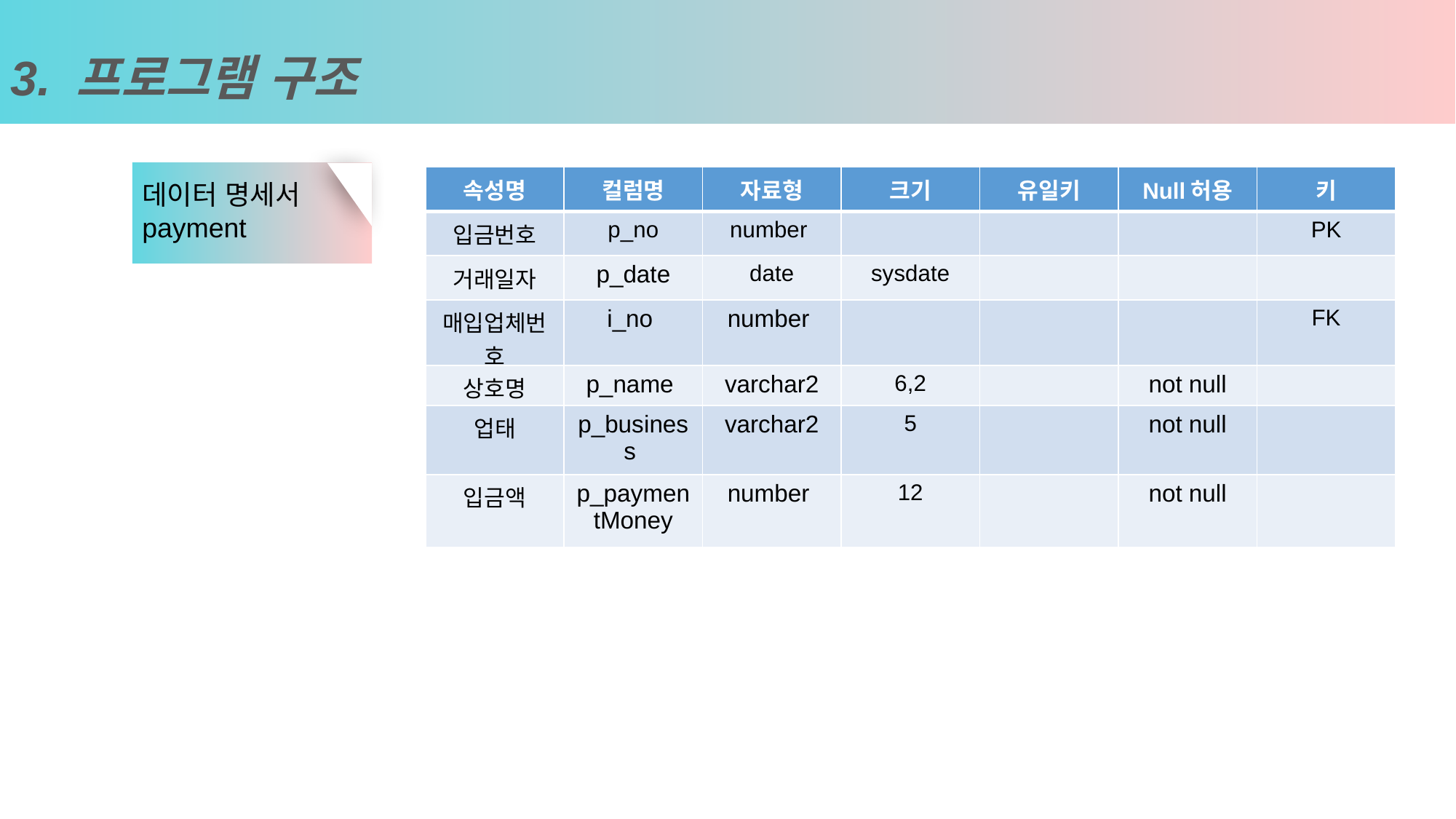

3. 프로그램 구조

| 속성명 | 컬럼명 | 자료형 | 크기 | 유일키 | Null허용 | 키 |
| --- | --- | --- | --- | --- | --- | --- |
| 입금번호 | p\_no | number |  |  |  | PK |
| 거래일자 | p\_date | date | sysdate |  |  |  |
| 매입업체번호 | i\_no | number |  |  |  | FK |
| 상호명 | p\_name | varchar2 | 6,2 |  | not null |  |
| 업태 | p\_business | varchar2 | 5 |  | not null |  |
| 입금액 | p\_paymentMoney | number | 12 |  | not null |  |
데이터 명세서
payment